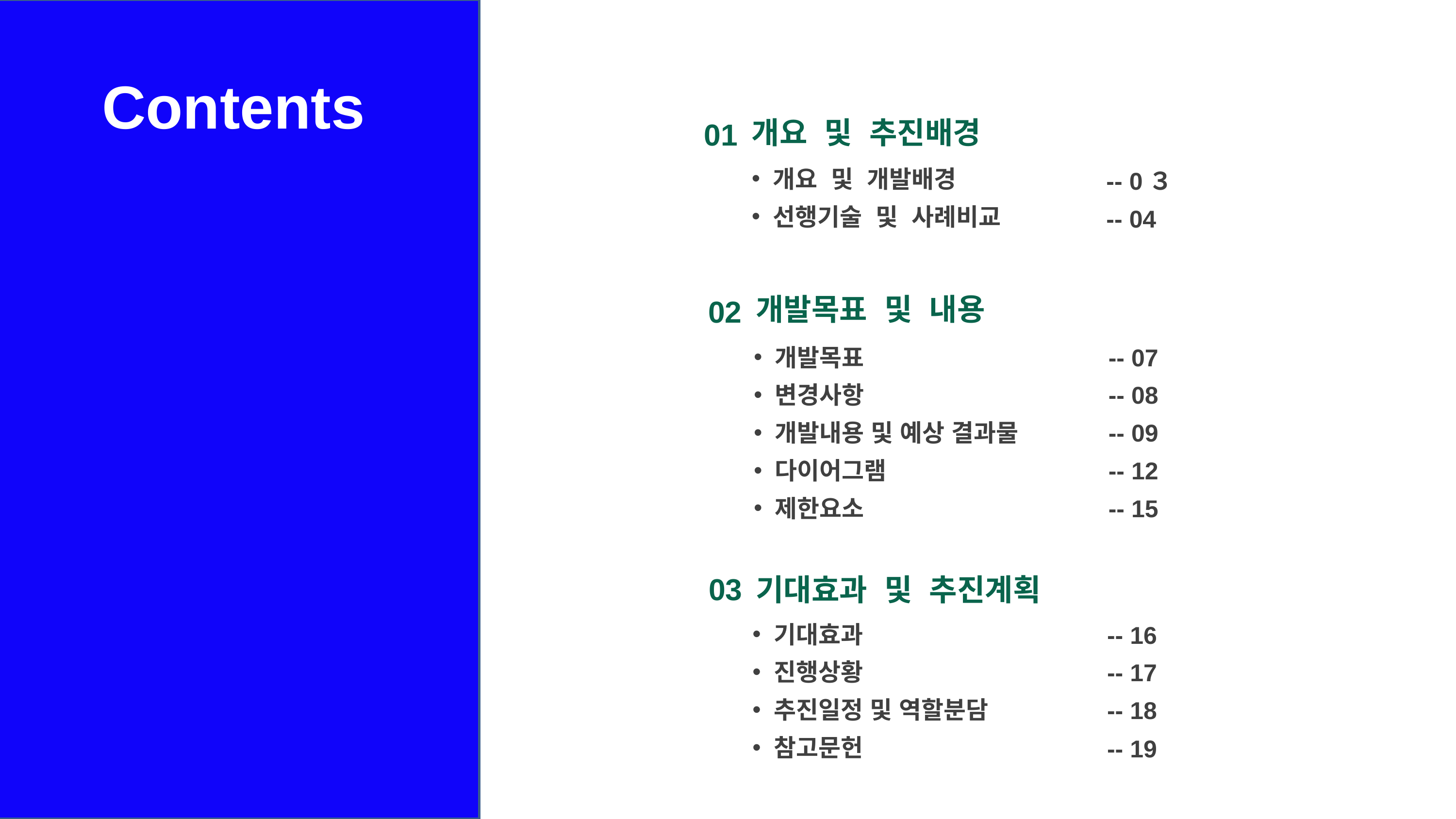

Contents
개요	및  추진배경
01
개요  및  개발배경
선행기술  및  사례비교
-- 0３
-- 04
개발목표  및  내용
02
-- 07
-- 08
-- 09
-- 12
-- 15
개발목표
변경사항
개발내용 및 예상 결과물
다이어그램
제한요소

03
기대효과  및  추진계획
기대효과
진행상황
추진일정 및 역할분담
참고문헌
-- 16
-- 17
-- 18
-- 19